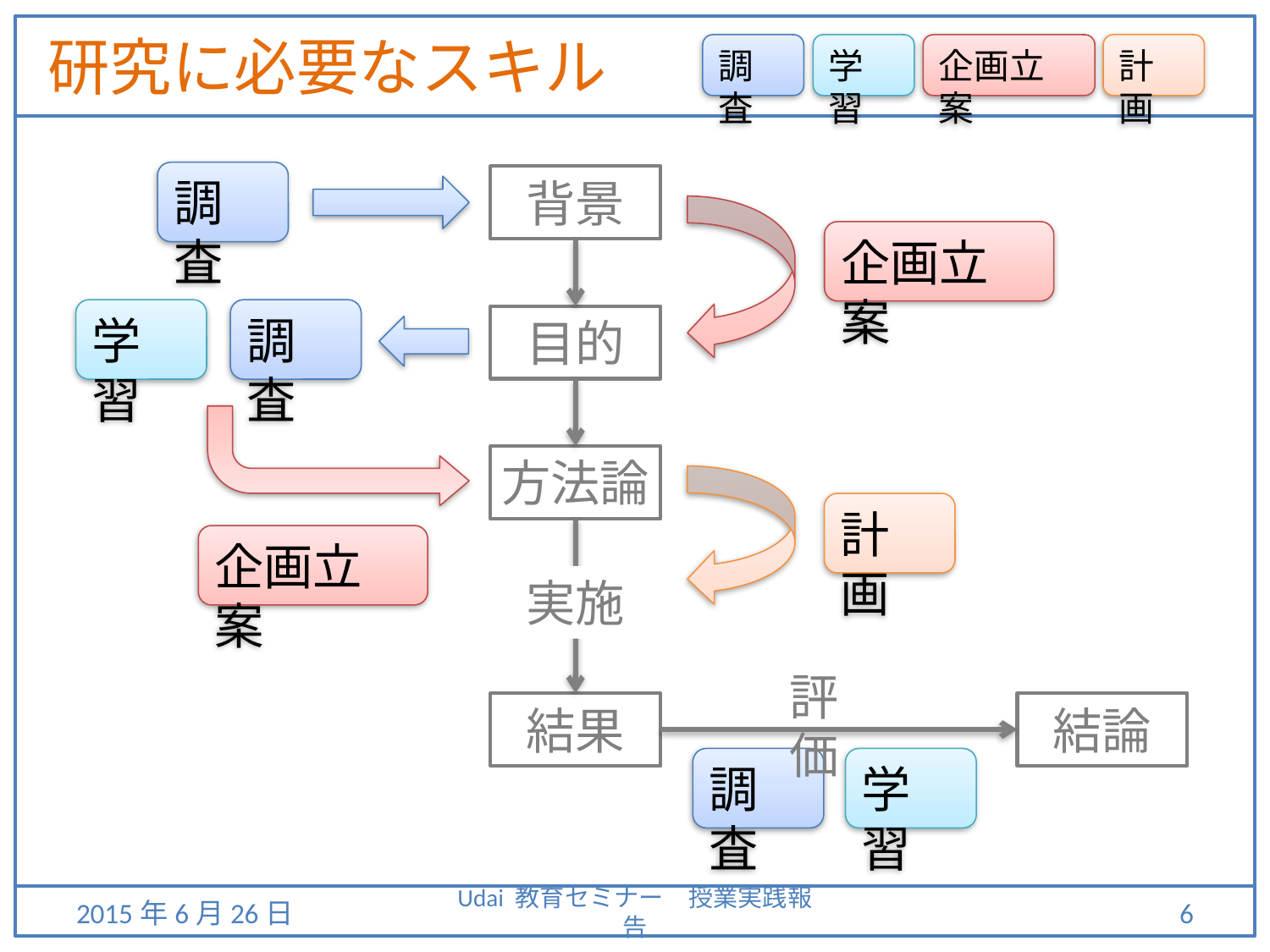

# 研究に必要なスキル
調査
学習
企画立案
計画
調査
背景

企画立案
学習
調査
目的

方法論

計画
企画立案
実施
評価
結果
結論
調査
学習
2015年6月26日
Udai 教育セミナー　授業実践報告
6